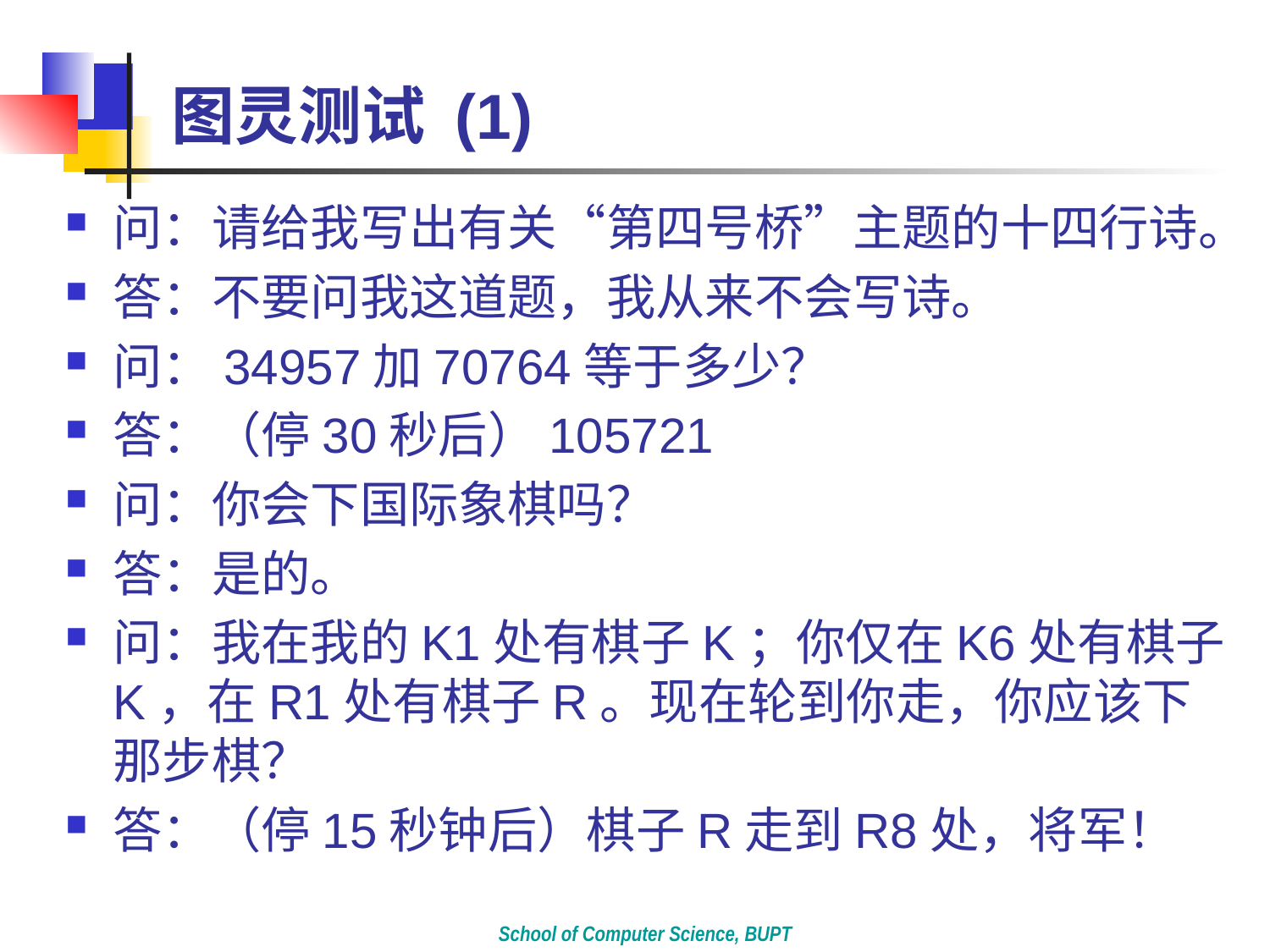

# 图灵测试 (1)
问：请给我写出有关“第四号桥”主题的十四行诗。
答：不要问我这道题，我从来不会写诗。
问：34957加70764等于多少？
答：（停30秒后）105721
问：你会下国际象棋吗？
答：是的。
问：我在我的K1处有棋子K；你仅在K6处有棋子K，在R1处有棋子R。现在轮到你走，你应该下那步棋？
答：（停15秒钟后）棋子R走到R8处，将军！

School of Computer Science, BUPT
31